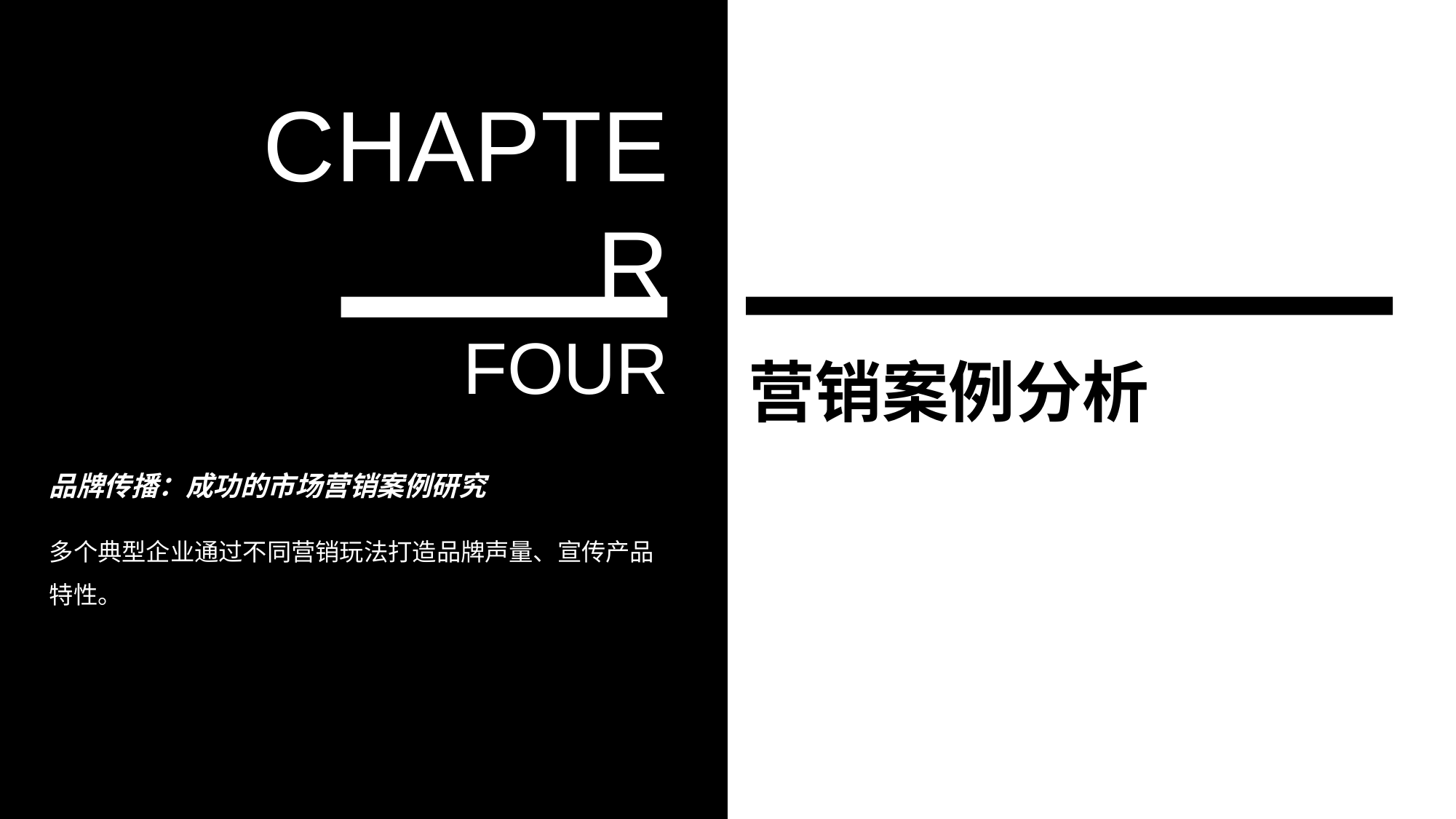

CHAPTER
FOUR

营销案例分析
品牌传播：成功的市场营销案例研究
多个典型企业通过不同营销玩法打造品牌声量、宣传产品特性。